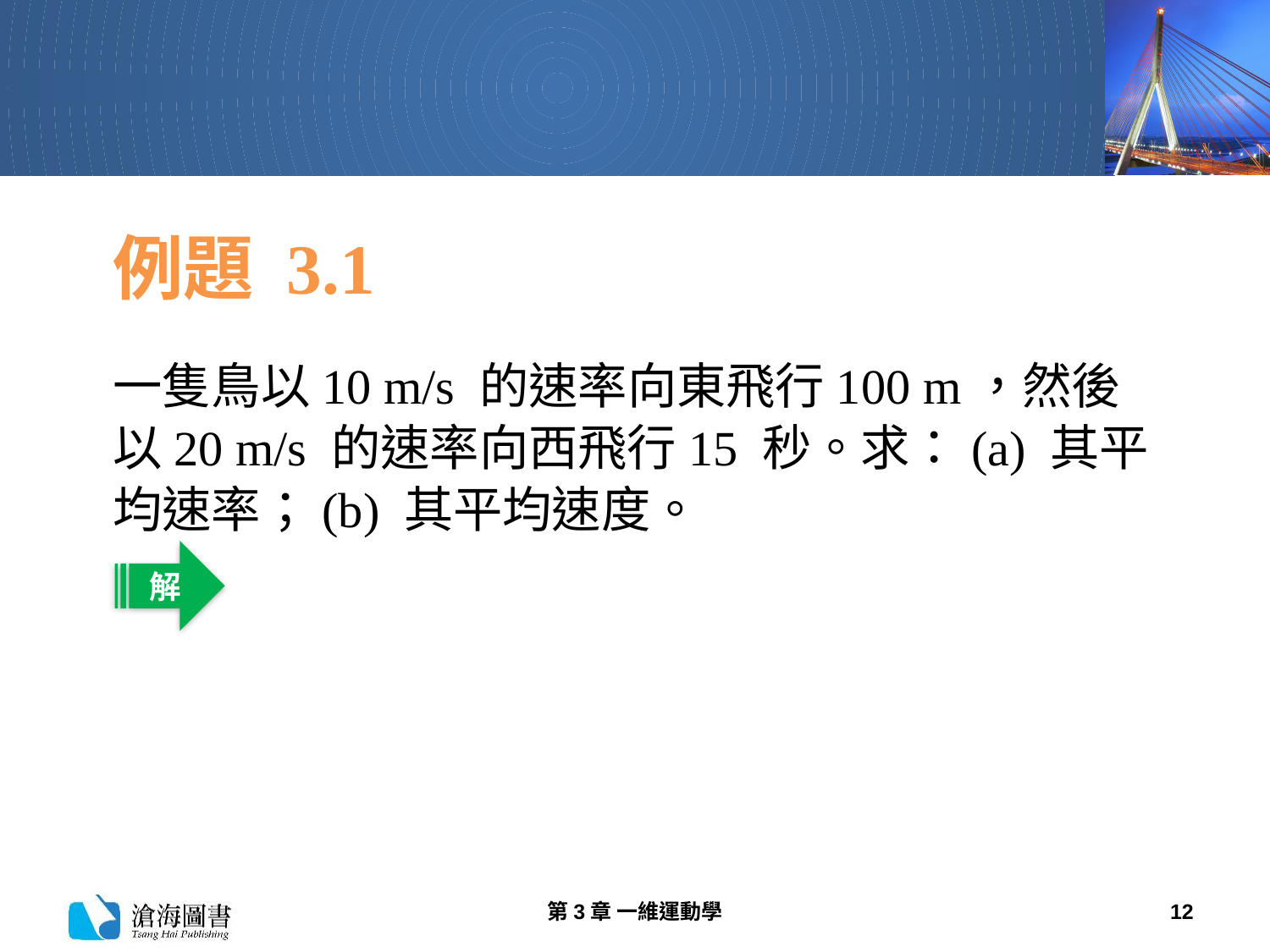

# 例題 3.1
一隻鳥以10 m/s 的速率向東飛行100 m，然後以20 m/s 的速率向西飛行15 秒。求：(a) 其平均速率；(b) 其平均速度。

解
第3章 一維運動學
12